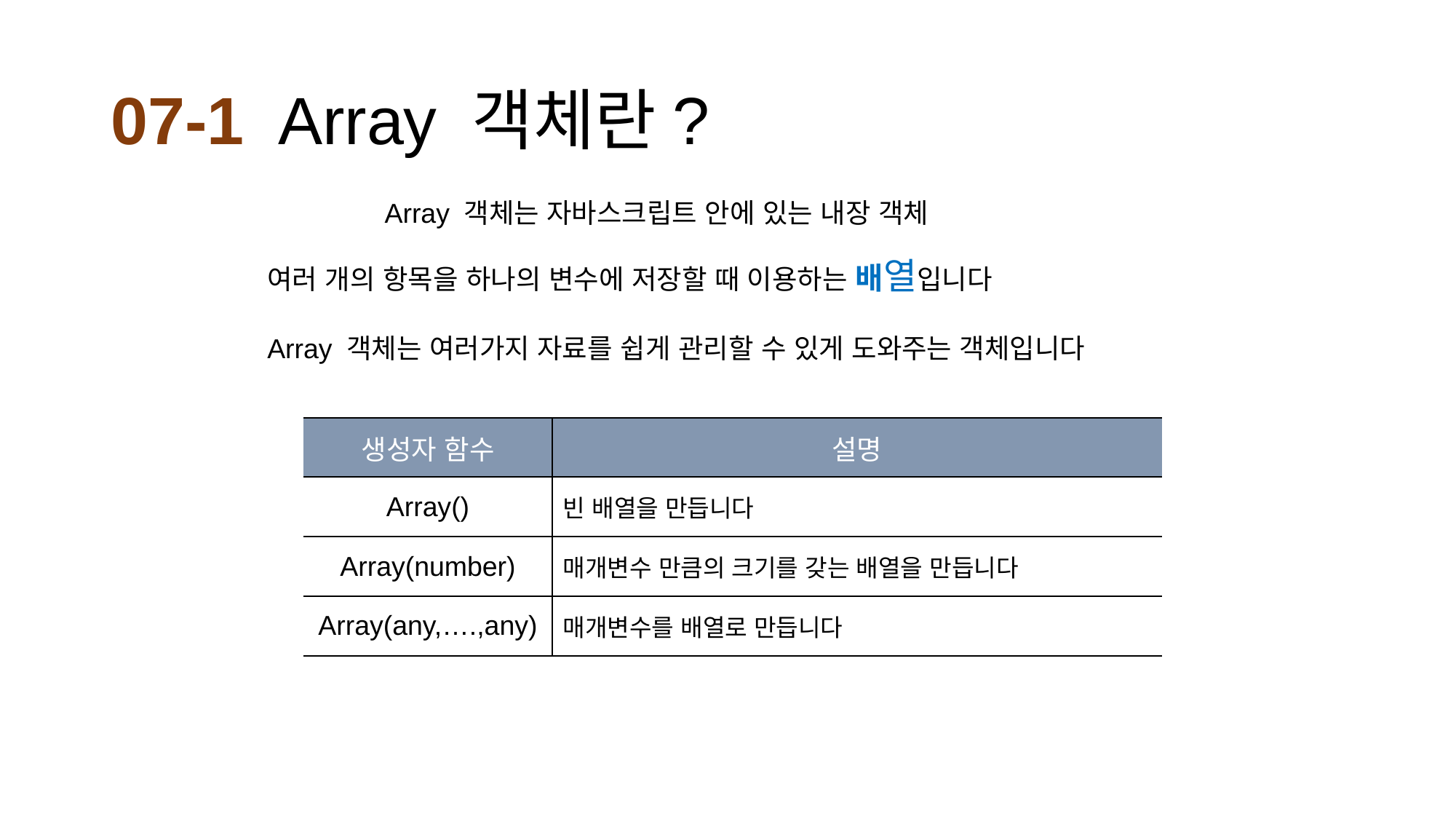

# 07-1  Array 객체란?
Array 객체는 자바스크립트 안에 있는 내장 객체
여러 개의 항목을 하나의 변수에 저장할 때 이용하는 배열입니다
Array 객체는 여러가지 자료를 쉽게 관리할 수 있게 도와주는 객체입니다
| 생성자 함수 | 설명 |
| --- | --- |
| Array() | 빈 배열을 만듭니다 |
| Array(number) | 매개변수 만큼의 크기를 갖는 배열을 만듭니다 |
| Array(any,….,any) | 매개변수를 배열로 만듭니다 |